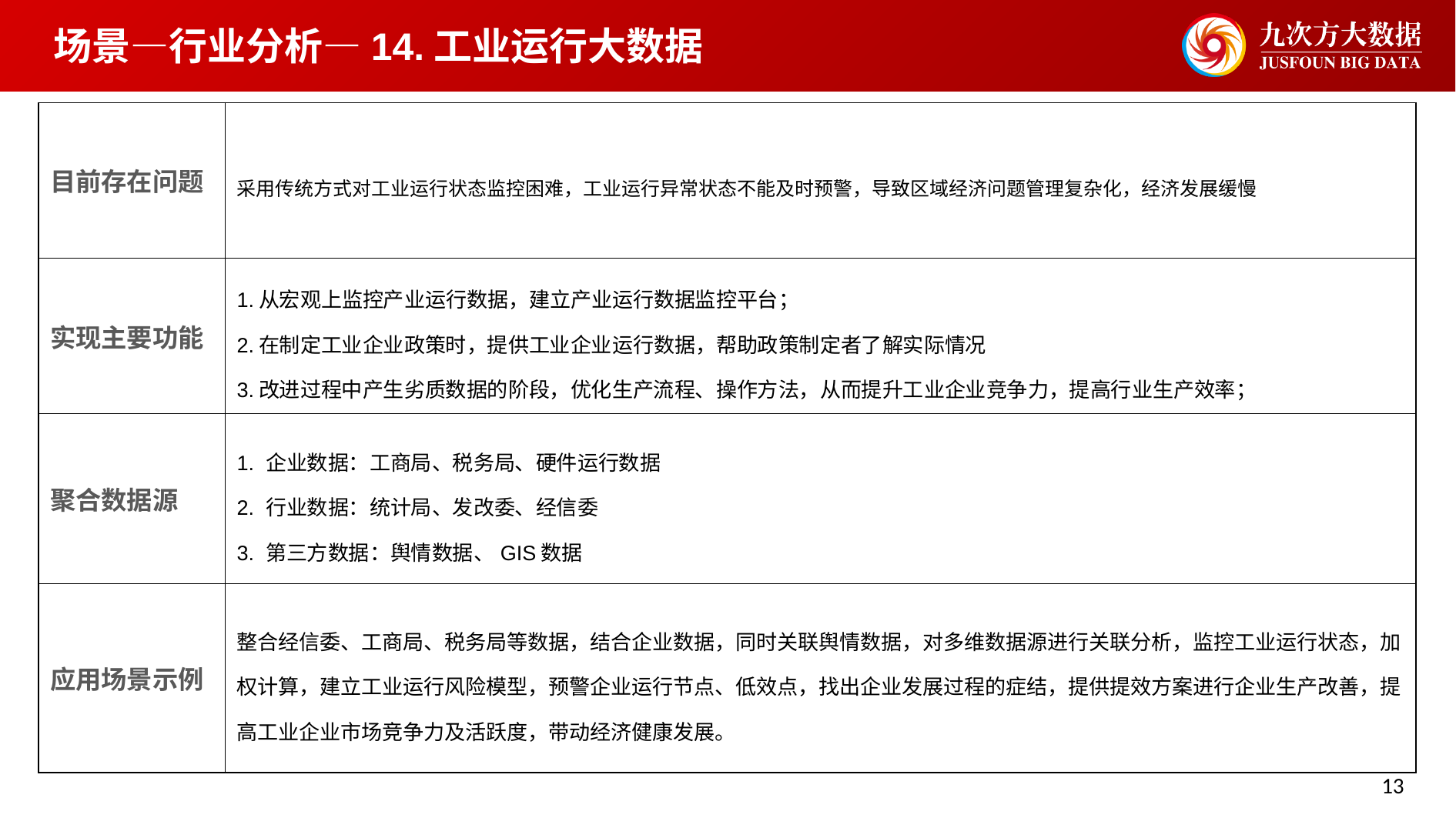

场景—行业分析—14.工业运行大数据
| 目前存在问题 | 采用传统方式对工业运行状态监控困难，工业运行异常状态不能及时预警，导致区域经济问题管理复杂化，经济发展缓慢 |
| --- | --- |
| 实现主要功能 | 1.从宏观上监控产业运行数据，建立产业运行数据监控平台； 2.在制定工业企业政策时，提供工业企业运行数据，帮助政策制定者了解实际情况 3.改进过程中产生劣质数据的阶段，优化生产流程、操作方法，从而提升工业企业竞争力，提高行业生产效率； |
| 聚合数据源 | 企业数据：工商局、税务局、硬件运行数据 行业数据：统计局、发改委、经信委 第三方数据：舆情数据、GIS数据 |
| 应用场景示例 | 整合经信委、工商局、税务局等数据，结合企业数据，同时关联舆情数据，对多维数据源进行关联分析，监控工业运行状态，加权计算，建立工业运行风险模型，预警企业运行节点、低效点，找出企业发展过程的症结，提供提效方案进行企业生产改善，提高工业企业市场竞争力及活跃度，带动经济健康发展。 |
13